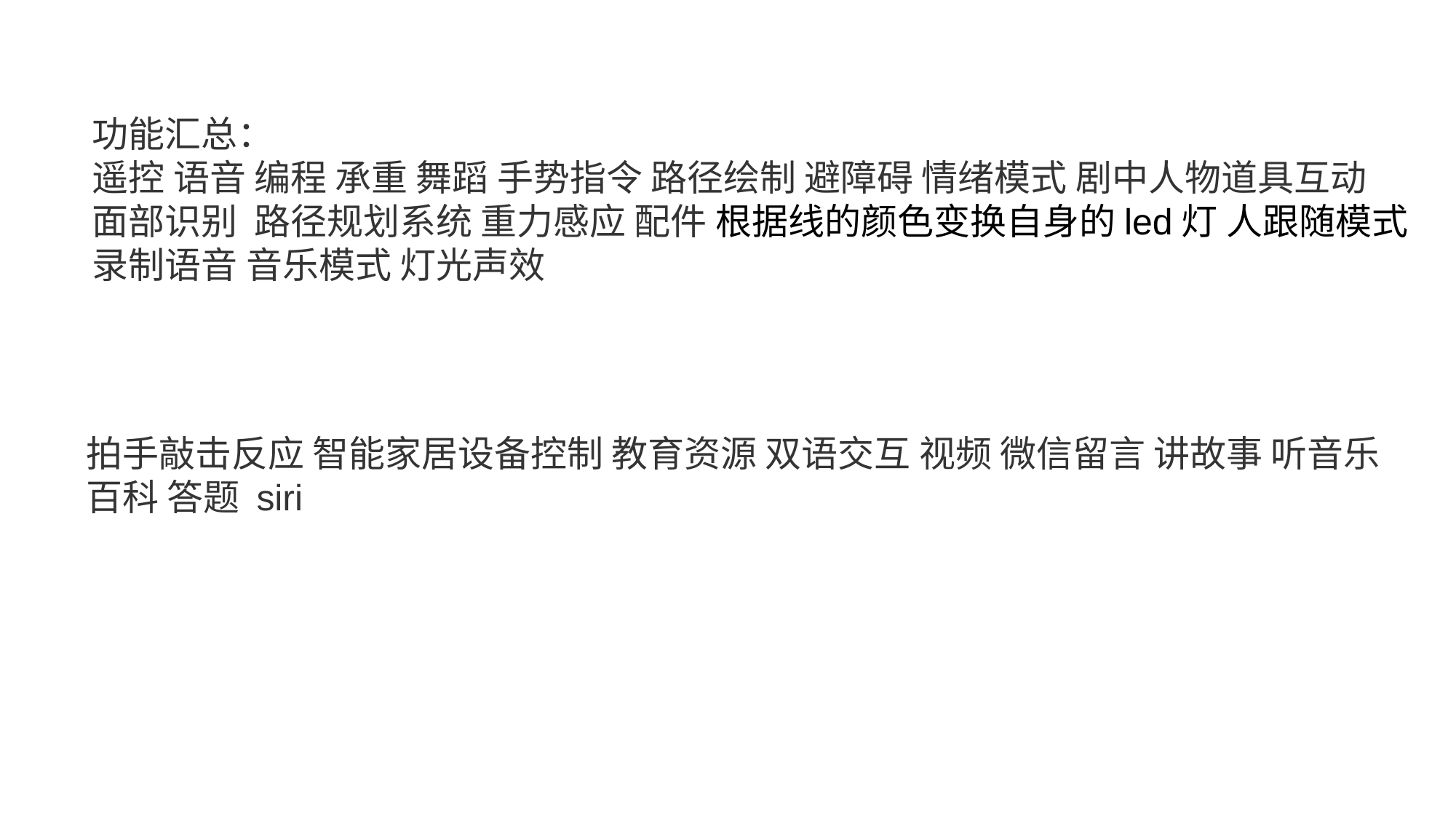

功能汇总：
遥控 语音 编程 承重 舞蹈 手势指令 路径绘制 避障碍 情绪模式 剧中人物道具互动
面部识别  路径规划系统 重力感应 配件 根据线的颜色变换自身的led灯 人跟随模式
录制语音 音乐模式 灯光声效
拍手敲击反应 智能家居设备控制 教育资源 双语交互 视频 微信留言 讲故事 听音乐 百科 答题 siri